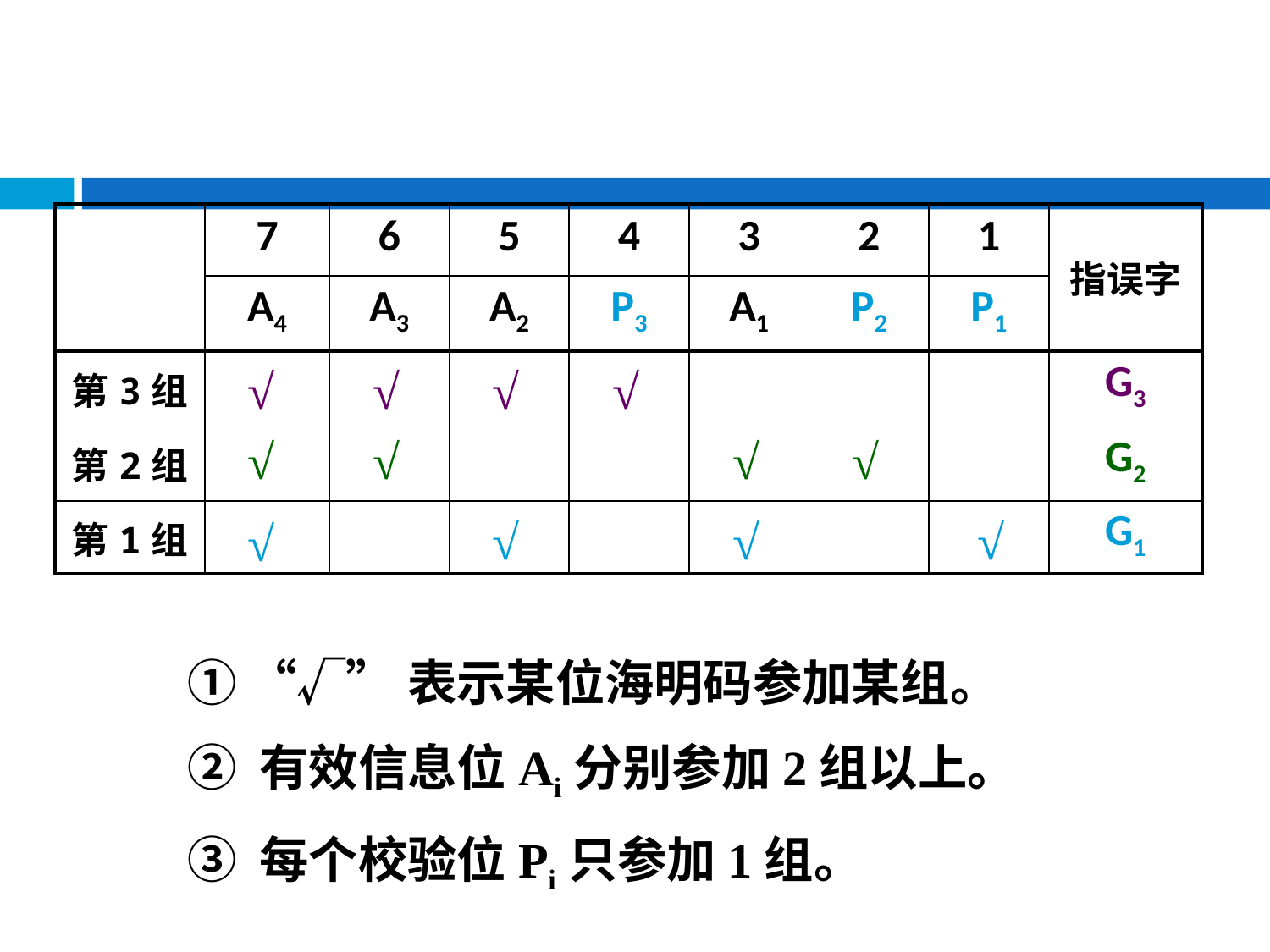

|  | 7 | 6 | 5 | 4 | 3 | 2 | 1 | 指误字 |
| --- | --- | --- | --- | --- | --- | --- | --- | --- |
|  | A4 | A3 | A2 | P3 | A1 | P2 | P1 |  |
| 第3组 |  |  |  |  |  |  |  | G3 |
| 第2组 |  |  |  |  |  |  |  | G2 |
| 第1组 |  |  |  |  |  |  |  | G1 |
√
√
√
√
√
√
√
√
√
√
√
√
① “√”表示某位海明码参加某组。
② 有效信息位Ai分别参加2组以上。
③ 每个校验位Pi只参加1组。